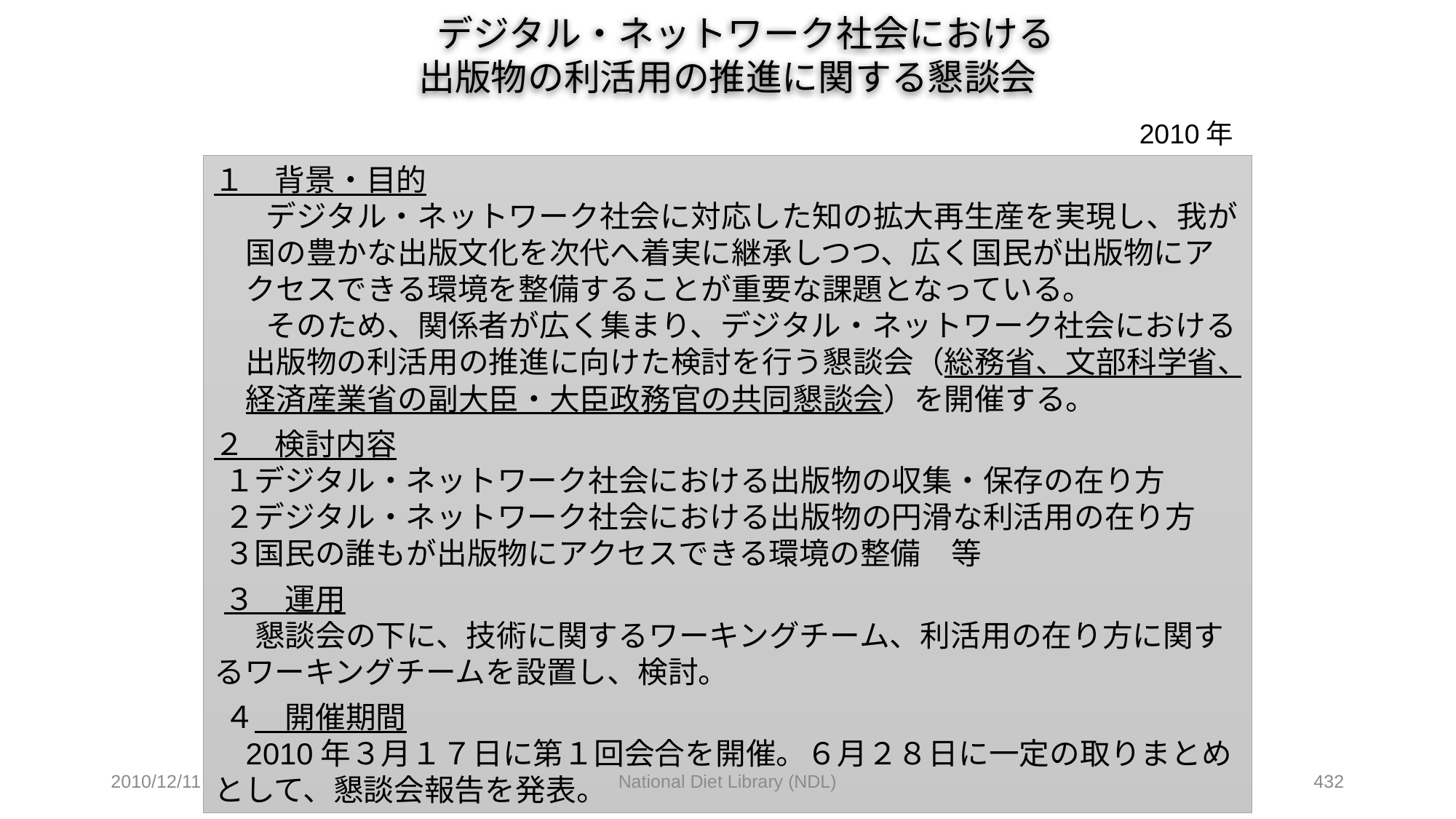

デジタル・ネットワーク社会における
出版物の利活用の推進に関する懇談会
2010年
１　背景・目的
　デジタル・ネットワーク社会に対応した知の拡大再生産を実現し、我が国の豊かな出版文化を次代へ着実に継承しつつ、広く国民が出版物にアクセスできる環境を整備することが重要な課題となっている。
　そのため、関係者が広く集まり、デジタル・ネットワーク社会における出版物の利活用の推進に向けた検討を行う懇談会（総務省、文部科学省、経済産業省の副大臣・大臣政務官の共同懇談会）を開催する。
２　検討内容
１デジタル・ネットワーク社会における出版物の収集・保存の在り方
２デジタル・ネットワーク社会における出版物の円滑な利活用の在り方
３国民の誰もが出版物にアクセスできる環境の整備　等
３　運用
　懇談会の下に、技術に関するワーキングチーム、利活用の在り方に関するワーキングチームを設置し、検討。
４　開催期間
2010年３月１７日に第１回会合を開催。６月２８日に一定の取りまとめとして、懇談会報告を発表。
2010/12/11
National Diet Library (NDL)
432